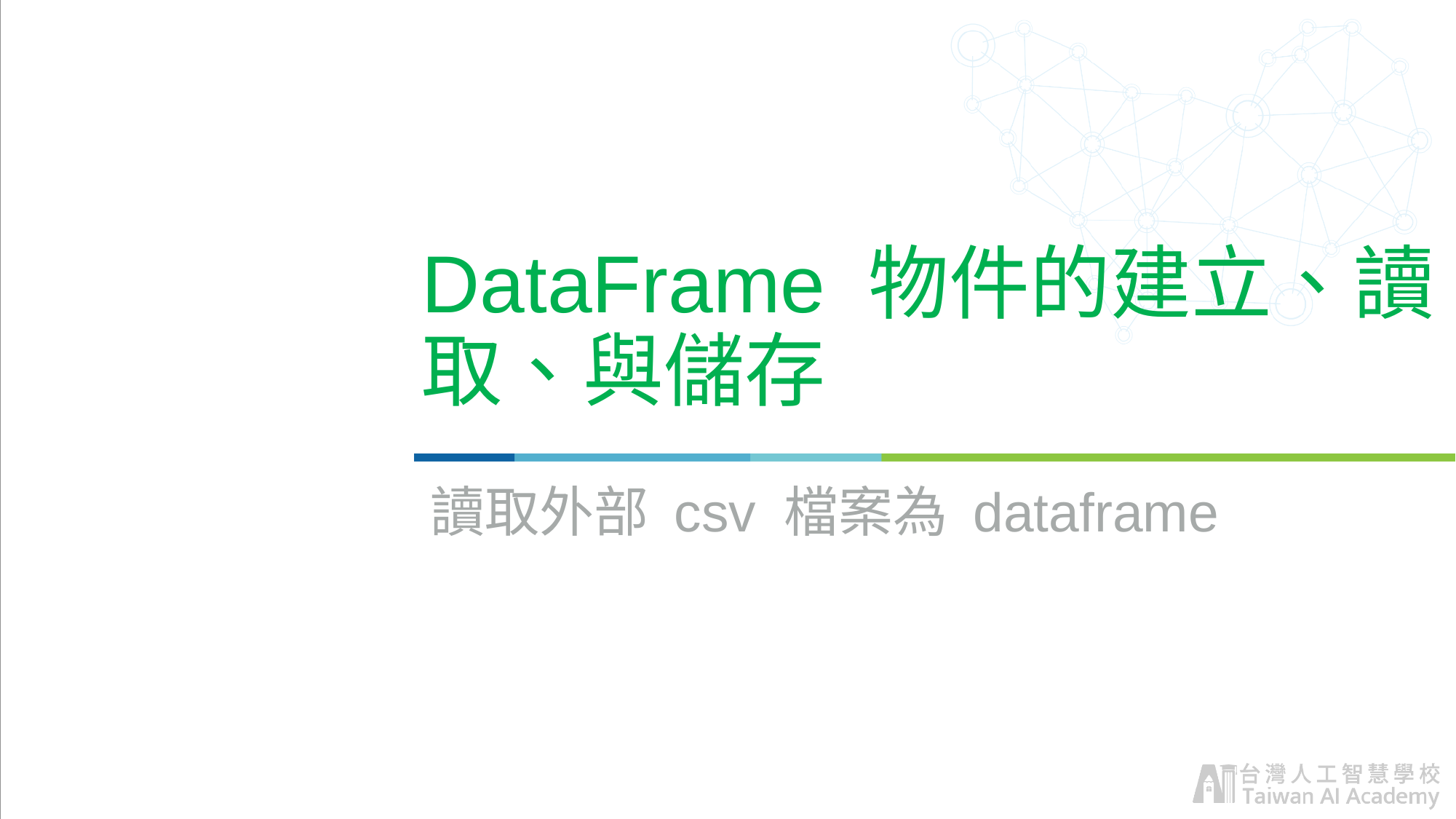

# DataFrame 物件的建立、讀取、與儲存
讀取外部 csv 檔案為 dataframe